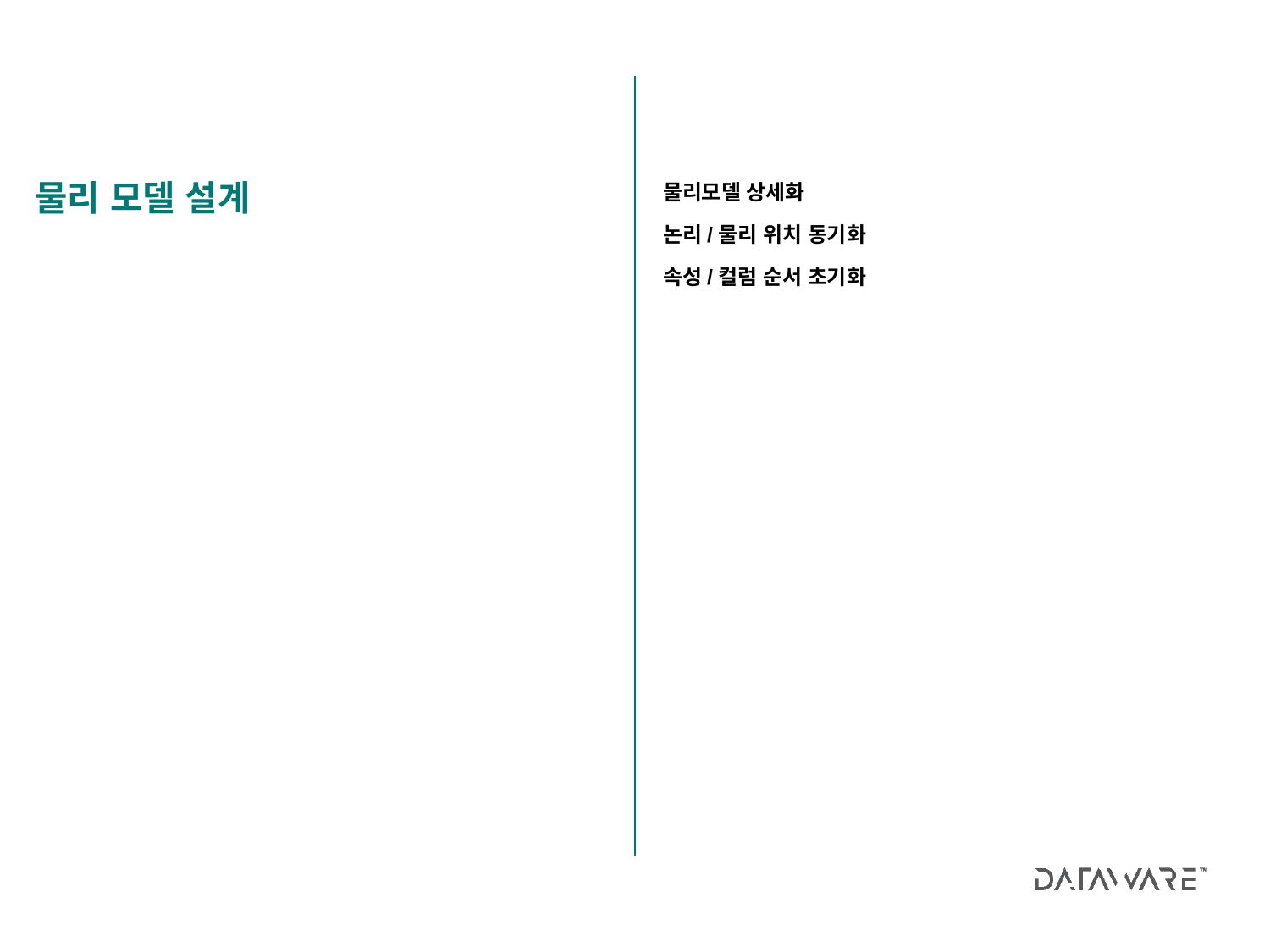

물리모델 상세화
논리/물리 위치 동기화
속성/컬럼 순서 초기화
물리 모델 설계